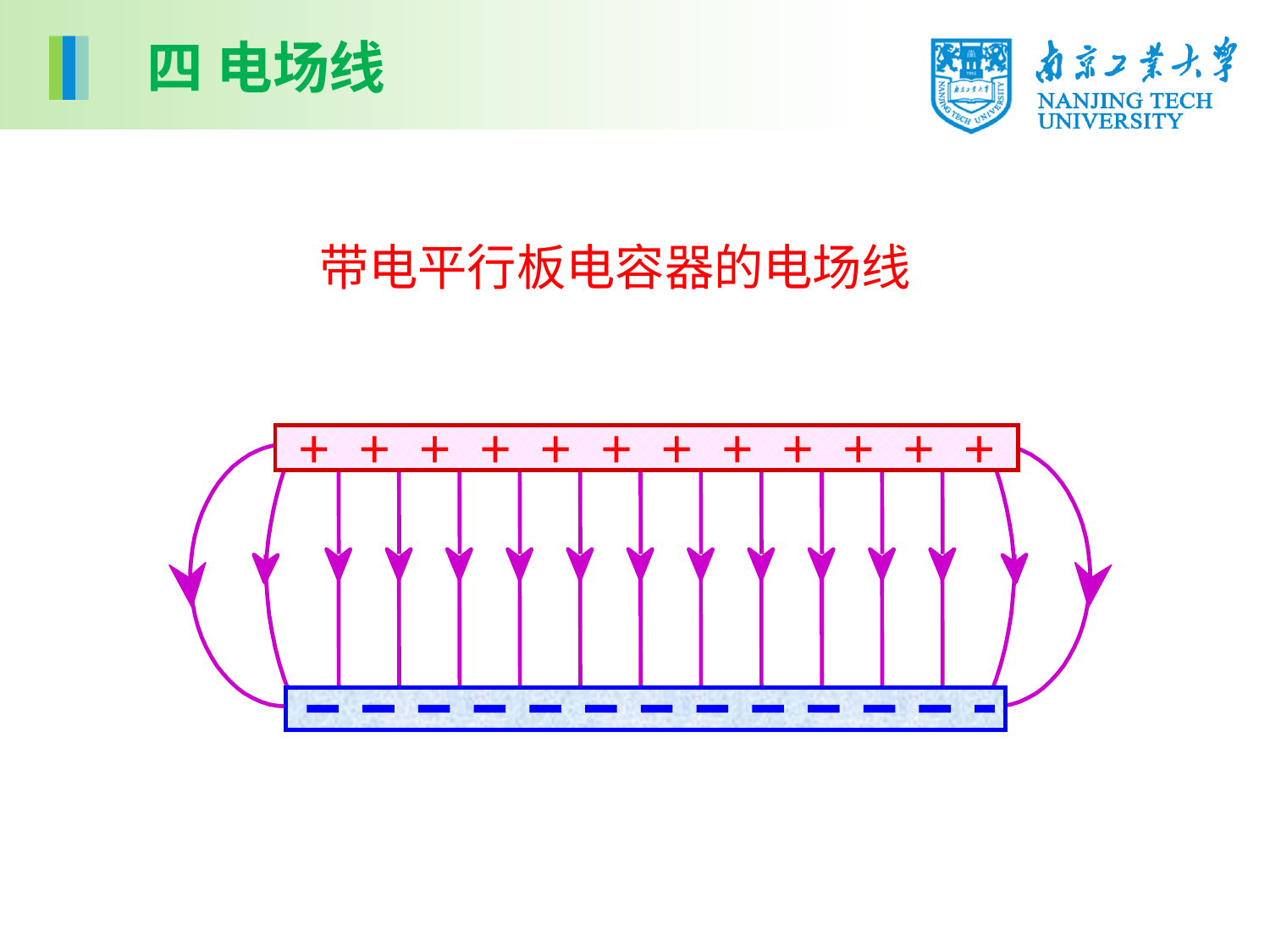

四 电场线
带电平行板电容器的电场线

+  +  +  +  +  +  +  +  +  +  +  +